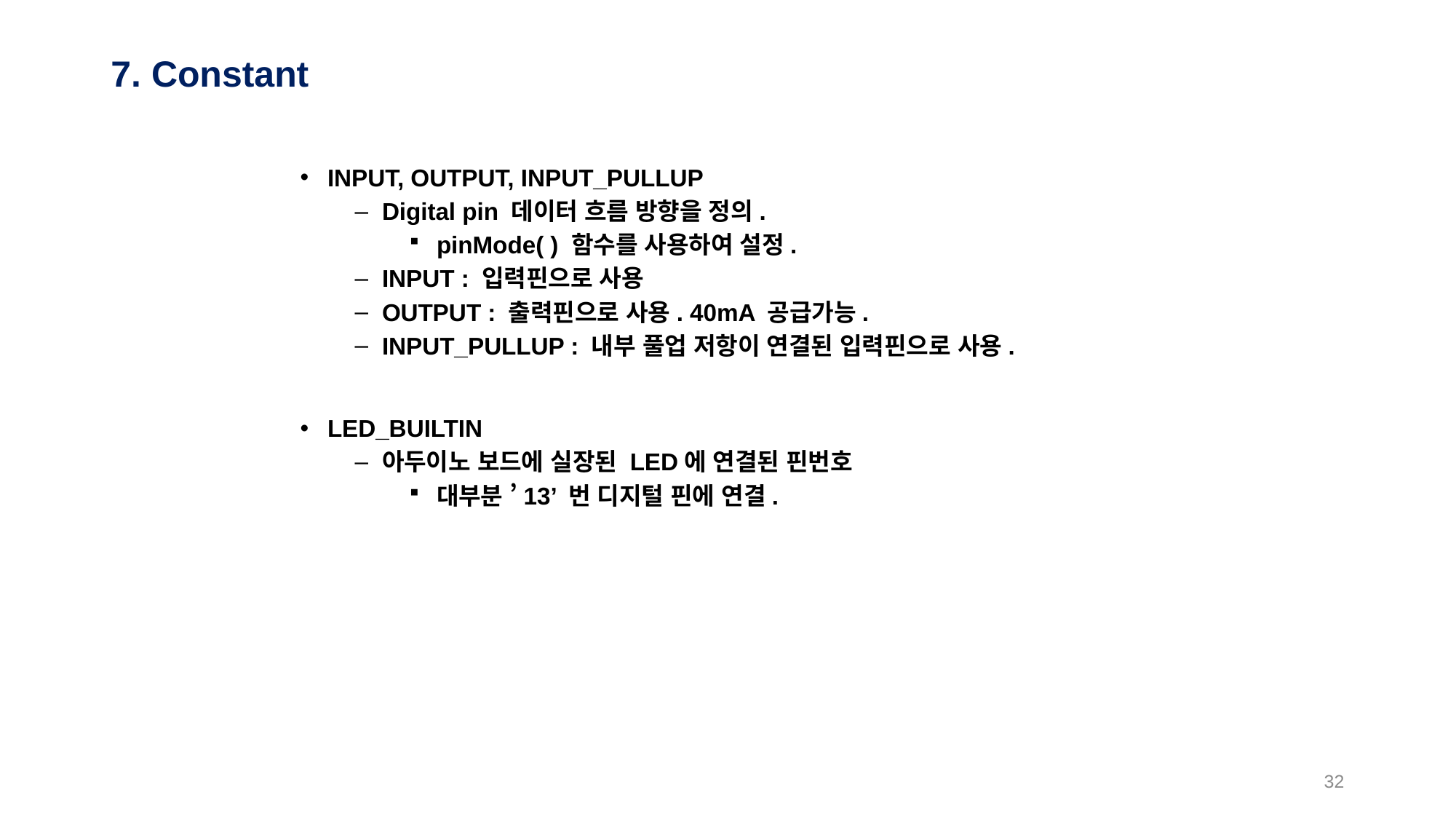

# 7. Constant
INPUT, OUTPUT, INPUT_PULLUP
Digital pin 데이터 흐름 방향을 정의.
pinMode( ) 함수를 사용하여 설정.
INPUT : 입력핀으로 사용
OUTPUT : 출력핀으로 사용. 40mA 공급가능.
INPUT_PULLUP : 내부 풀업 저항이 연결된 입력핀으로 사용.

LED_BUILTIN
아두이노 보드에 실장된 LED에 연결된 핀번호
대부분 ’13’ 번 디지털 핀에 연결.
32